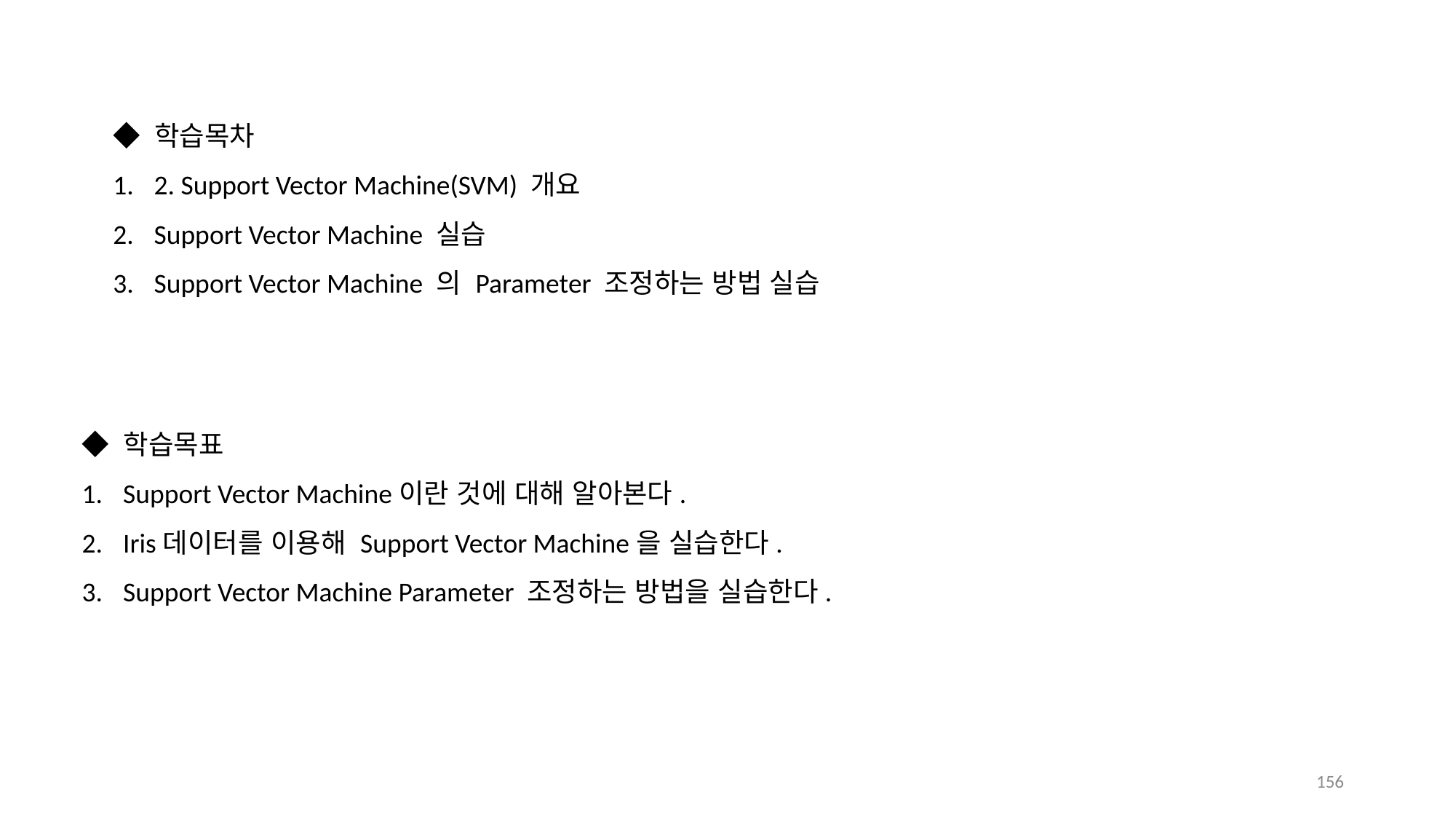

◆ 학습목차
2. Support Vector Machine(SVM) 개요
Support Vector Machine 실습
Support Vector Machine 의 Parameter 조정하는 방법 실습
◆ 학습목표
Support Vector Machine이란 것에 대해 알아본다.
Iris데이터를 이용해 Support Vector Machine을 실습한다.
Support Vector Machine Parameter 조정하는 방법을 실습한다.
156